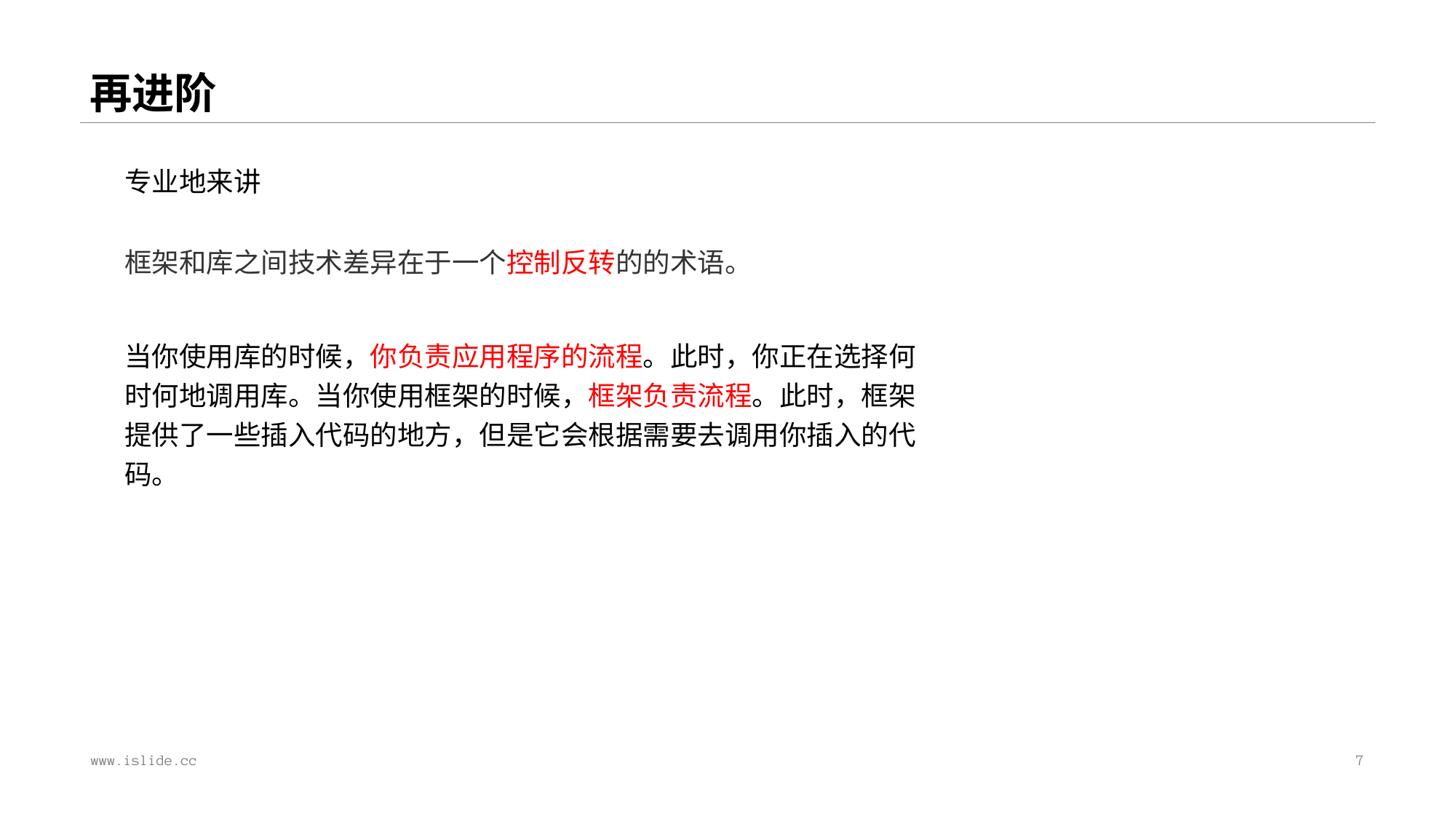

# 再进阶
专业地来讲
框架和库之间技术差异在于一个控制反转的的术语。
当你使用库的时候，你负责应用程序的流程。此时，你正在选择何时何地调用库。当你使用框架的时候，框架负责流程。此时，框架提供了一些插入代码的地方，但是它会根据需要去调用你插入的代码。
www.islide.cc
7